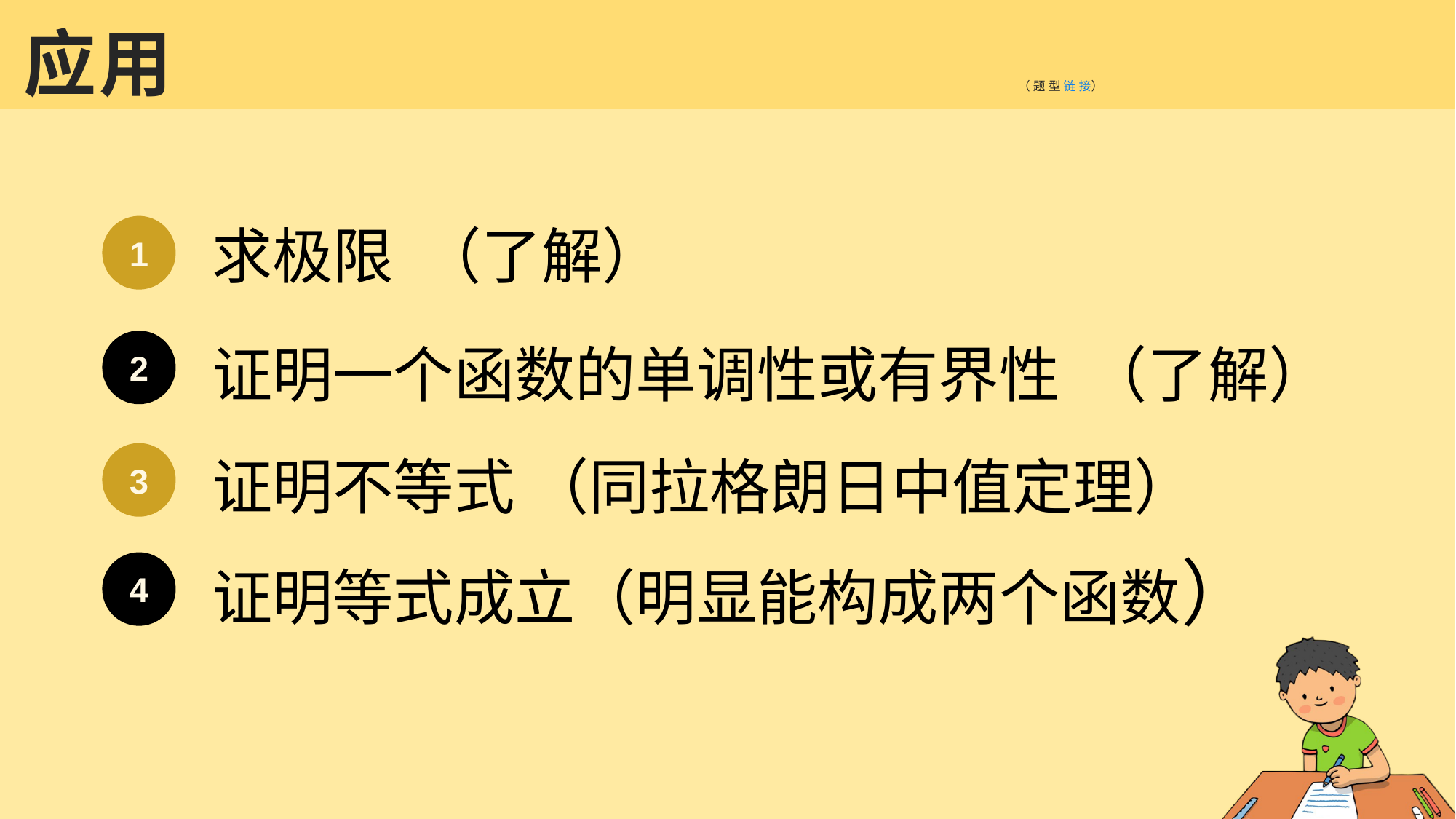

# 应用                                           （题型链接）
求极限  （了解）
1
2
证明一个函数的单调性或有界性  （了解）
证明不等式 （同拉格朗日中值定理）
3
证明等式成立（明显能构成两个函数）
4